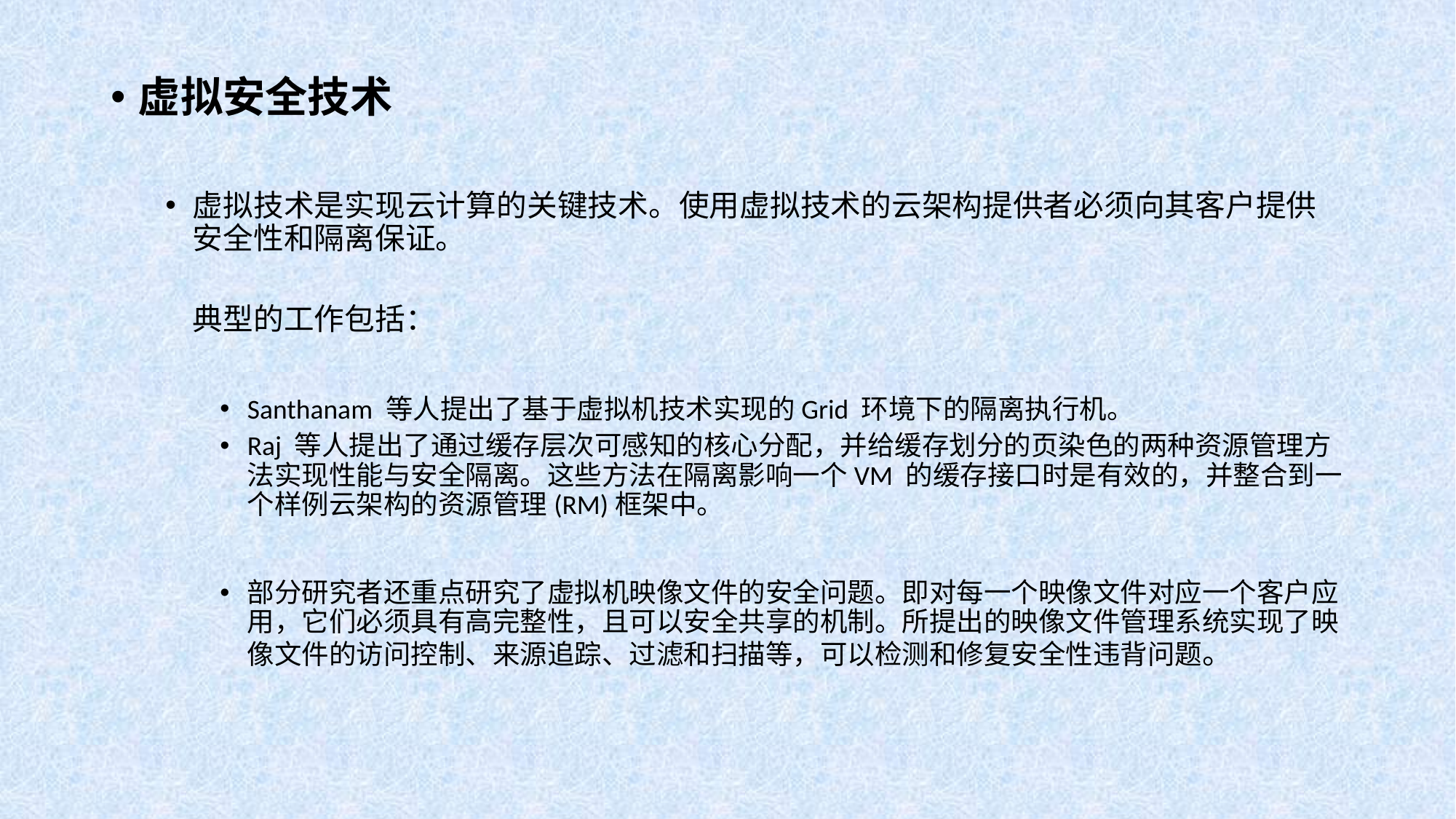

虚拟安全技术

虚拟技术是实现云计算的关键技术。使用虚拟技术的云架构提供者必须向其客户提供安全性和隔离保证。

	典型的工作包括：

Santhanam 等人提出了基于虚拟机技术实现的Grid 环境下的隔离执行机。
Raj 等人提出了通过缓存层次可感知的核心分配，并给缓存划分的页染色的两种资源管理方法实现性能与安全隔离。这些方法在隔离影响一个VM 的缓存接口时是有效的，并整合到一个样例云架构的资源管理(RM)框架中。

部分研究者还重点研究了虚拟机映像文件的安全问题。即对每一个映像文件对应一个客户应用，它们必须具有高完整性，且可以安全共享的机制。所提出的映像文件管理系统实现了映像文件的访问控制、来源追踪、过滤和扫描等，可以检测和修复安全性违背问题。